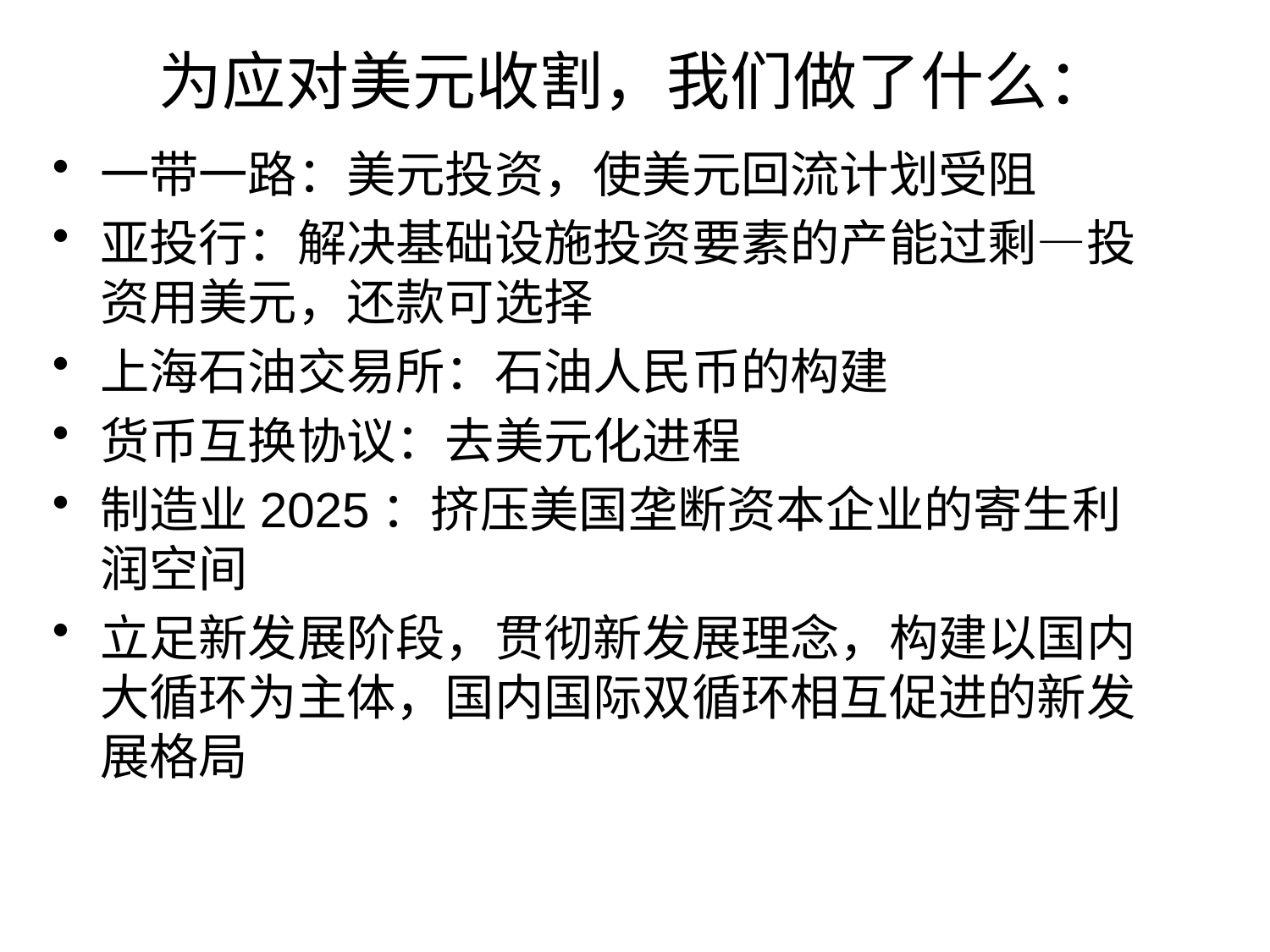

# 为应对美元收割，我们做了什么：
一带一路：美元投资，使美元回流计划受阻
亚投行：解决基础设施投资要素的产能过剩—投资用美元，还款可选择
上海石油交易所：石油人民币的构建
货币互换协议：去美元化进程
制造业2025：挤压美国垄断资本企业的寄生利润空间
立足新发展阶段，贯彻新发展理念，构建以国内大循环为主体，国内国际双循环相互促进的新发展格局